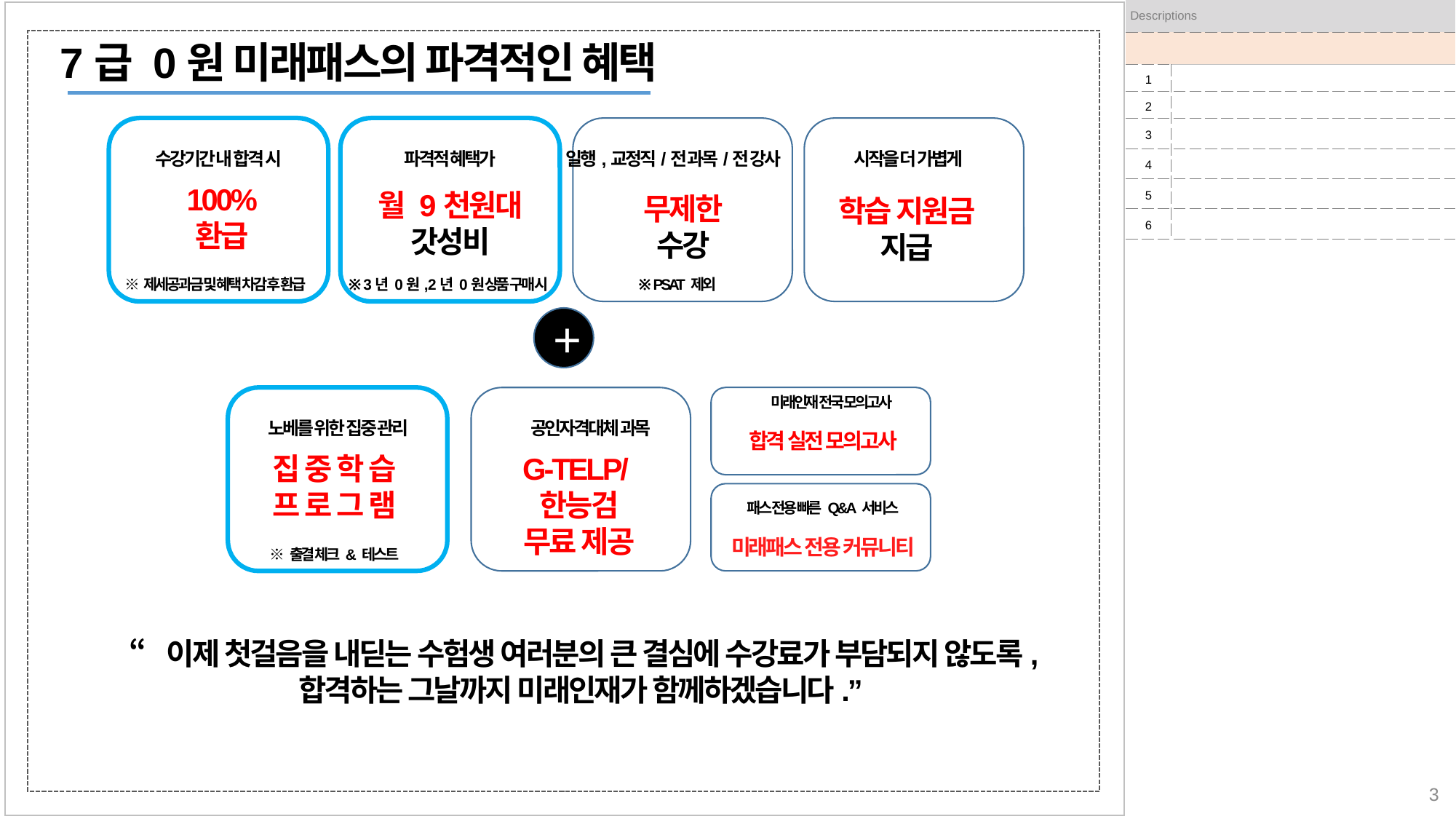

| Descriptions |  |
| --- | --- |
|  |  |
| 1 |  |
| 2 |  |
| 3 |  |
| 4 |  |
| 5 |  |
| 6 |  |
7급 0원 미래패스의 파격적인 혜택

수강기간 내 합격 시
파격적 혜택가
일행,교정직/전 과목/전 강사
시작을 더 가볍게
100%
환급
월 9천원대
갓성비
무제한
수강
학습 지원금
지급
※제세공과금 및 혜택 차감 후 환급
※ 3년 0원, 2년 0원 상품 구매 시
※ PSAT 제외
+
미래인재 전국 모의고사

노베를 위한 집중 관리
공인자격대체 과목
합격 실전 모의고사
집 중 학 습
프 로 그 램
G-TELP/한능검
무료 제공

패스 전용 빠른 Q&A 서비스
미래패스 전용 커뮤니티
※ 출결 체크 & 테스트
“이제 첫걸음을 내딛는 수험생 여러분의 큰 결심에 수강료가 부담되지 않도록,
합격하는 그날까지 미래인재가 함께하겠습니다.”
3